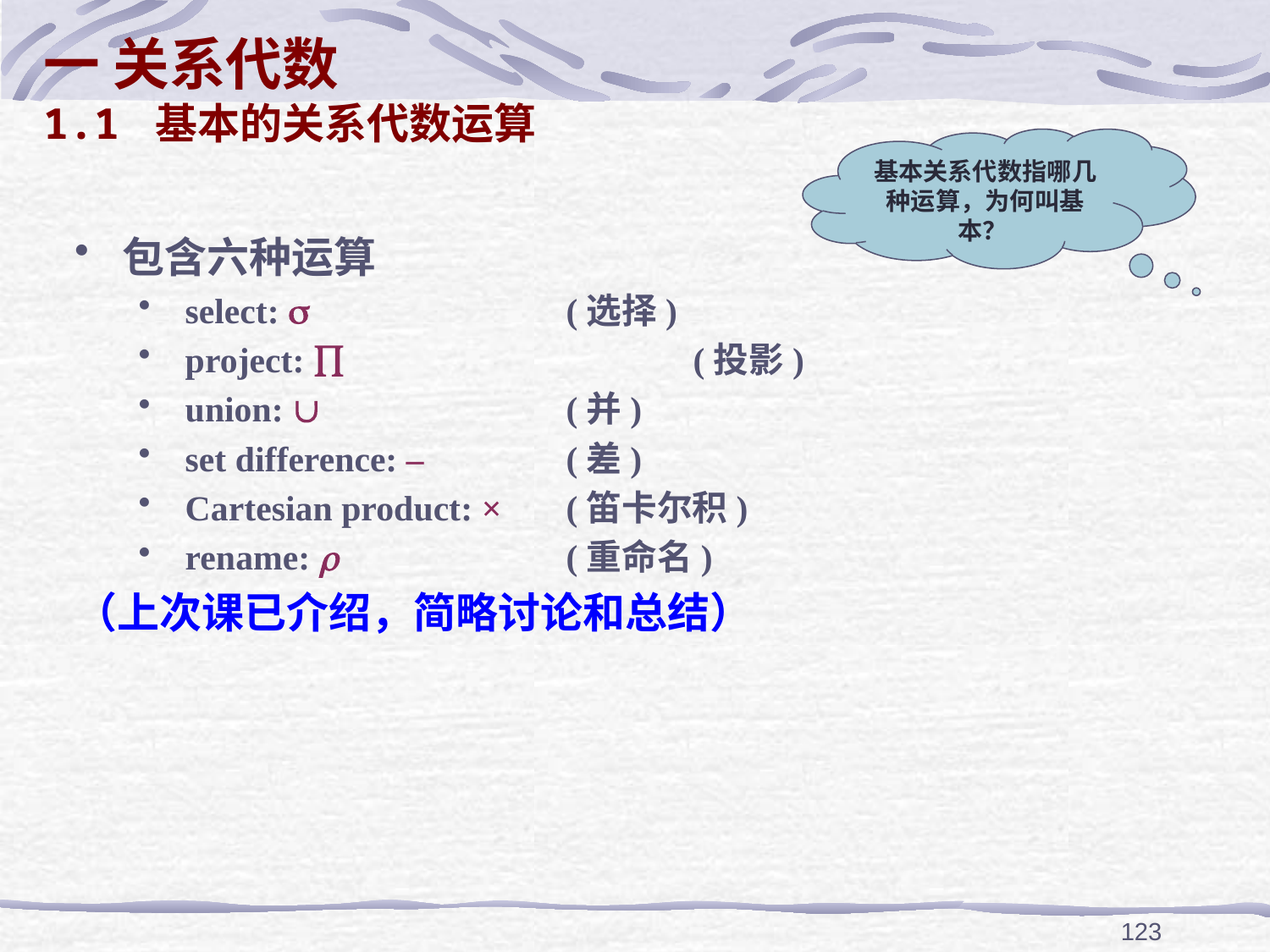

一 关系代数
1.1 基本的关系代数运算
基本关系代数指哪几种运算，为何叫基本？
包含六种运算
select: σ        		(选择)
project: ∏           		(投影)
union: ∪             		(并)
set difference: – 		(差)
Cartesian product: ×  	(笛卡尔积)
rename: ρ          		(重命名)
（上次课已介绍，简略讨论和总结）
123